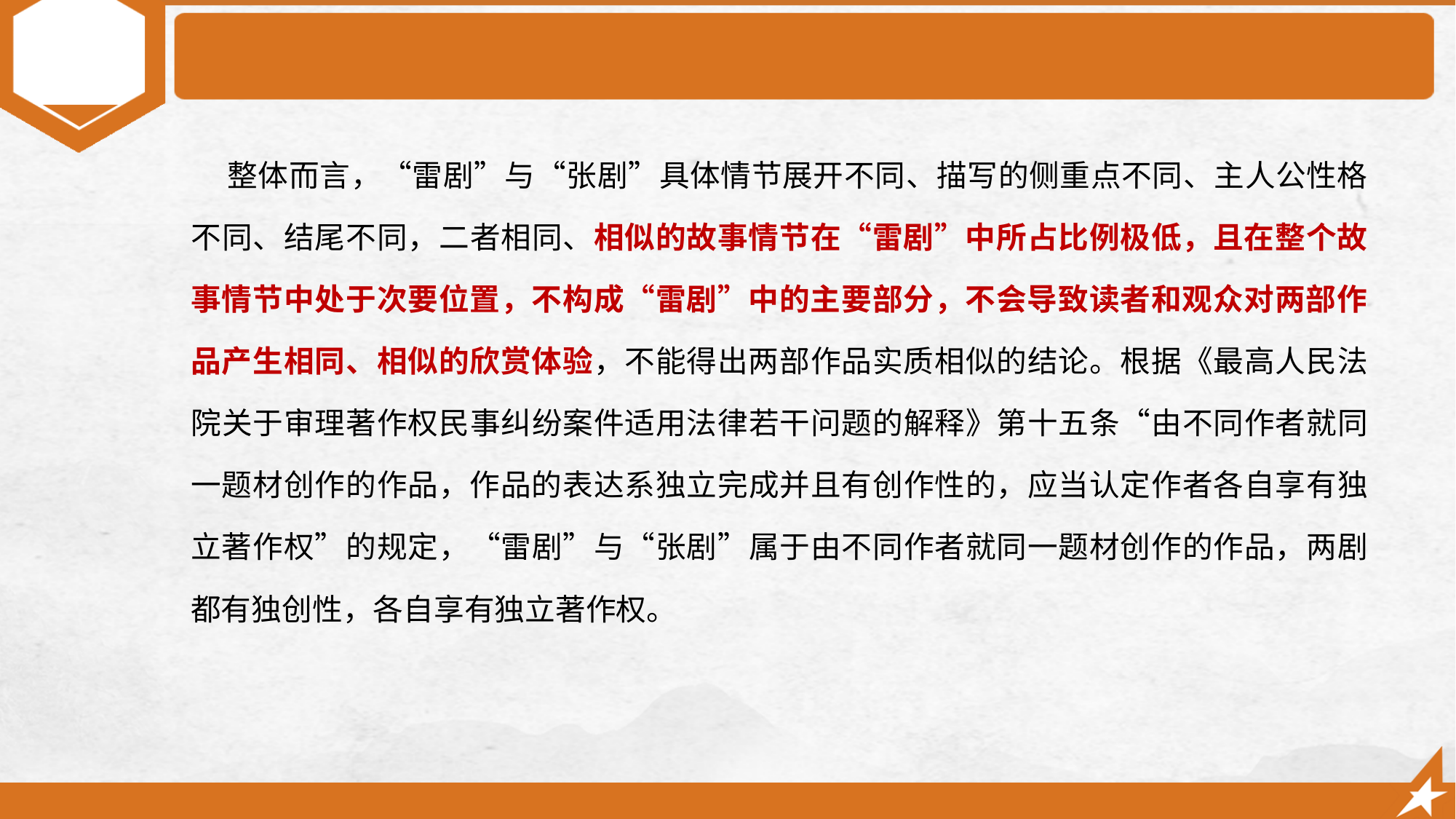

整体而言，“雷剧”与“张剧”具体情节展开不同、描写的侧重点不同、主人公性格不同、结尾不同，二者相同、相似的故事情节在“雷剧”中所占比例极低，且在整个故事情节中处于次要位置，不构成“雷剧”中的主要部分，不会导致读者和观众对两部作品产生相同、相似的欣赏体验，不能得出两部作品实质相似的结论。根据《最高人民法院关于审理著作权民事纠纷案件适用法律若干问题的解释》第十五条“由不同作者就同一题材创作的作品，作品的表达系独立完成并且有创作性的，应当认定作者各自享有独立著作权”的规定，“雷剧”与“张剧”属于由不同作者就同一题材创作的作品，两剧都有独创性，各自享有独立著作权。